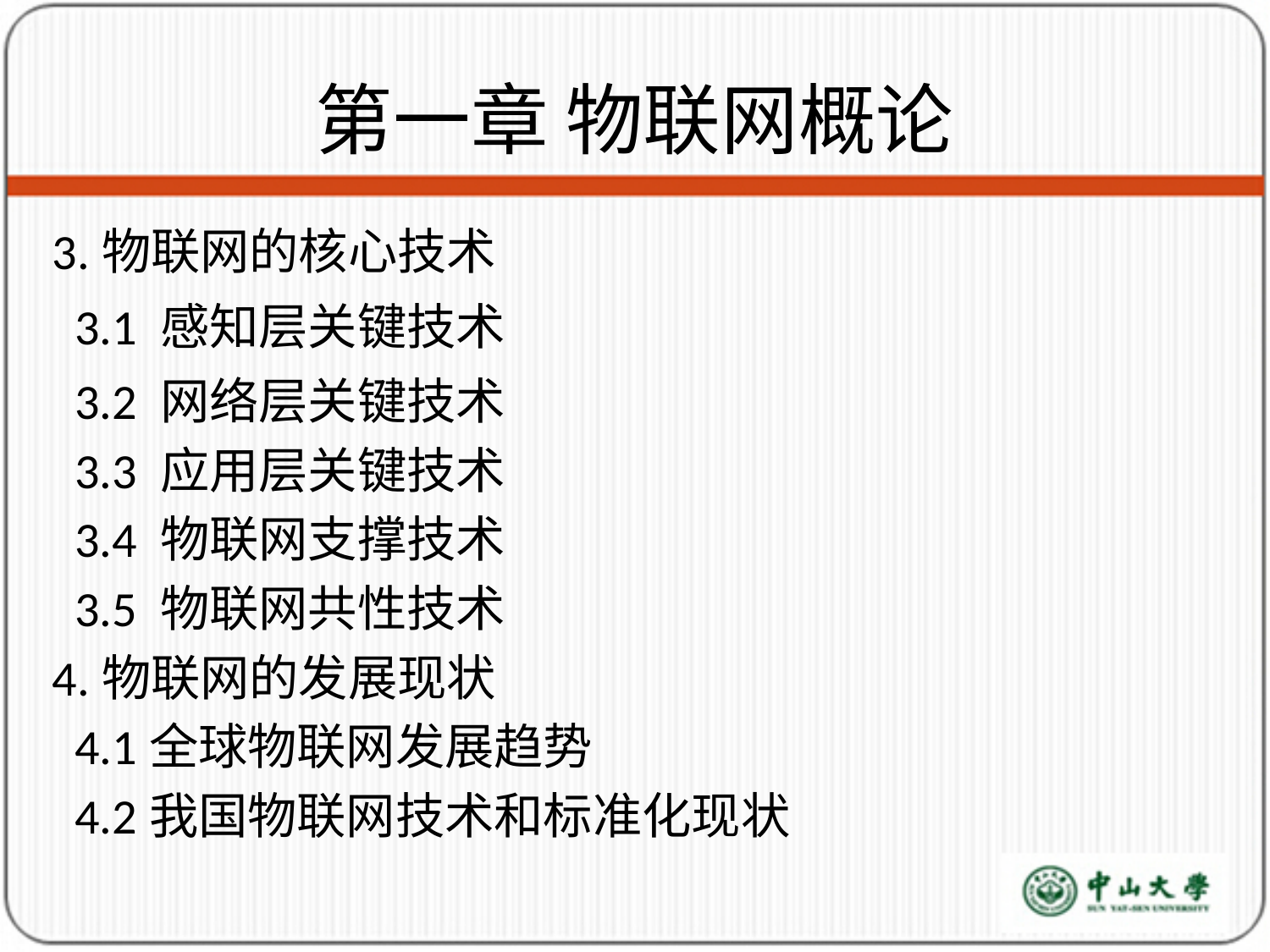

# 第一章 物联网概论
3.物联网的核心技术
  3.1 感知层关键技术
  3.2 网络层关键技术
  3.3 应用层关键技术
  3.4 物联网支撑技术
  3.5 物联网共性技术
4.物联网的发展现状
  4.1全球物联网发展趋势
  4.2我国物联网技术和标准化现状